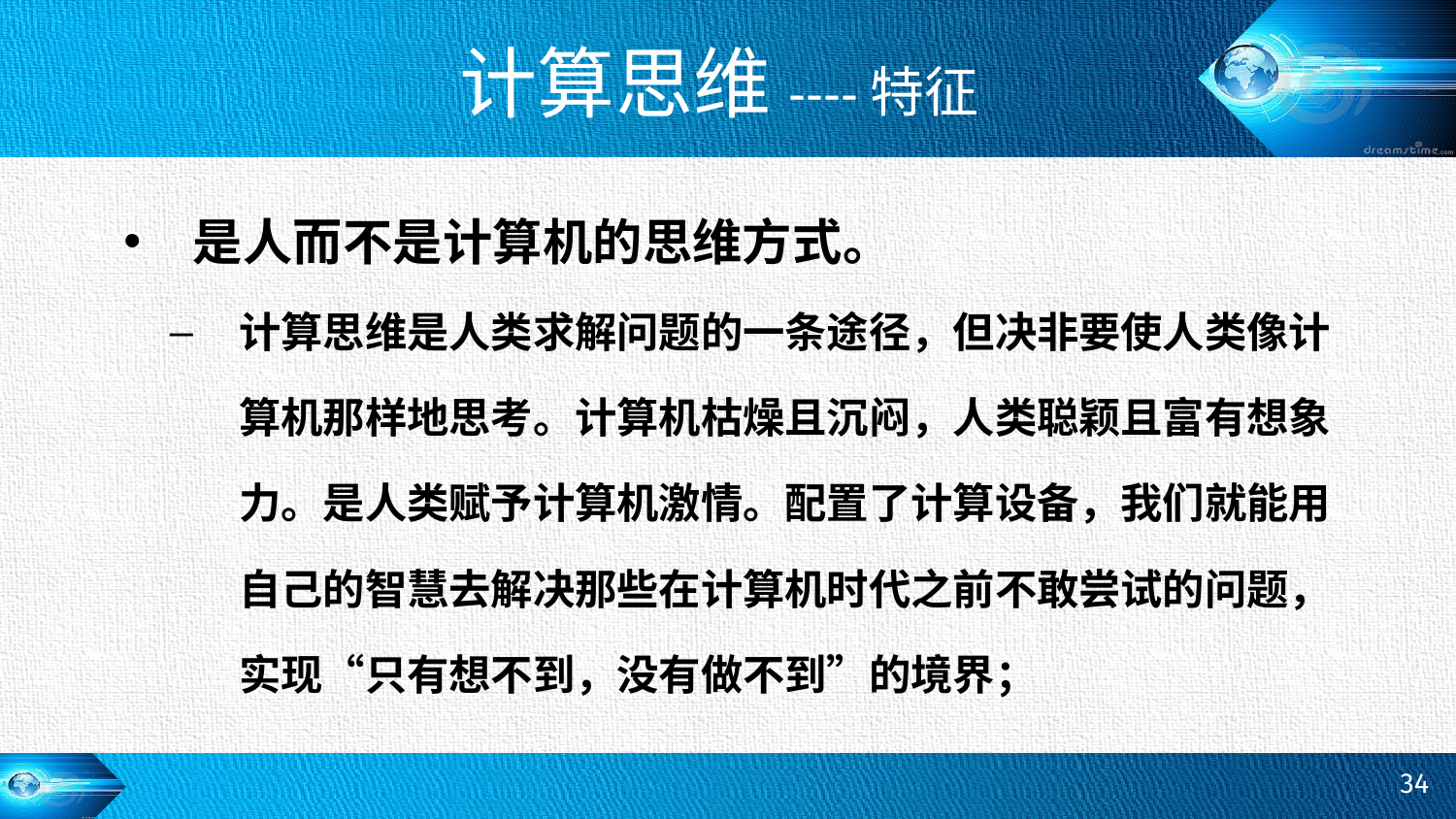

# 计算思维----特征
是人而不是计算机的思维方式。
计算思维是人类求解问题的一条途径，但决非要使人类像计算机那样地思考。计算机枯燥且沉闷，人类聪颖且富有想象力。是人类赋予计算机激情。配置了计算设备，我们就能用自己的智慧去解决那些在计算机时代之前不敢尝试的问题，实现“只有想不到，没有做不到”的境界；
34